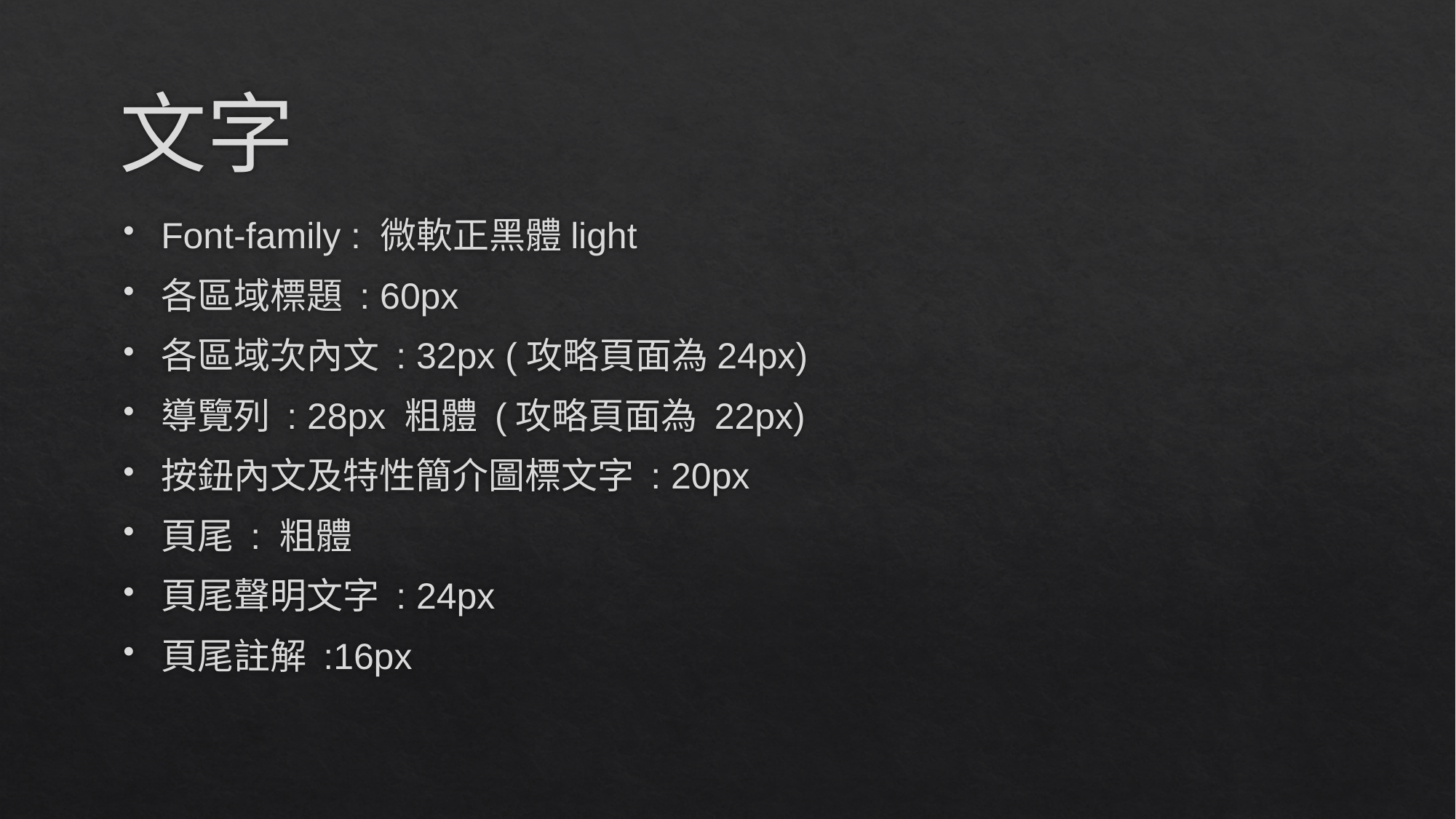

# 文字
Font-family : 微軟正黑體light
各區域標題 : 60px
各區域次內文 : 32px (攻略頁面為24px)
導覽列 : 28px 粗體 (攻略頁面為 22px)
按鈕內文及特性簡介圖標文字 : 20px
頁尾 : 粗體
頁尾聲明文字 : 24px
頁尾註解 :16px